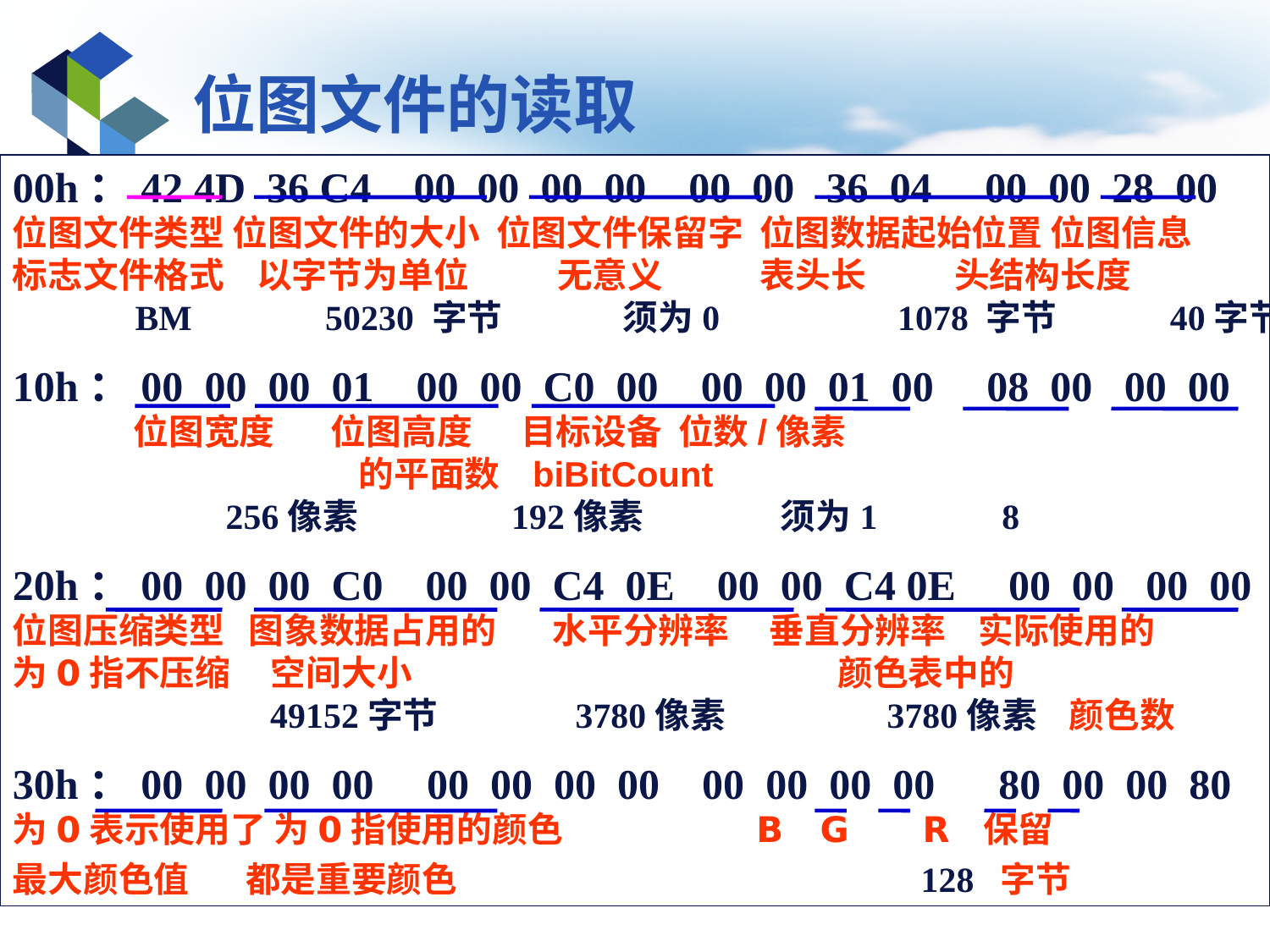

# 位图文件的读取
00h：42 4D  36 C4    00  00  00  00    00  00   36  04     00  00  28  00
位图文件类型 位图文件的大小  位图文件保留字  位图数据起始位置 位图信息
标志文件格式    以字节为单位           无意义            表头长           头结构长度
          BM               50230 字节               须为0                    1078 字节             40字节

10h：00  00  00  01    00  00  C0  00    00  00  01  00     08  00   00  00
              位图宽度       位图高度      目标设备  位数/像素
                                          的平面数   biBitCount
                        256像素                  192像素                 须为1              8

20h：00  00  00  C0    00  00  C4  0E    00  00  C4 0E     00  00   00  00
位图压缩类型   图象数据占用的       水平分辨率     垂直分辨率    实际使用的
为0指不压缩     空间大小                                                     颜色表中的
                             49152字节                3780像素                   3780像素    颜色数

30h：00  00  00  00     00  00  00  00    00  00  00  00      80  00  00  80
为0表示使用了 为0指使用的颜色                       B   G      R  保留
最大颜色值       都是重要颜色                                                        128  字节

多媒体技术基础